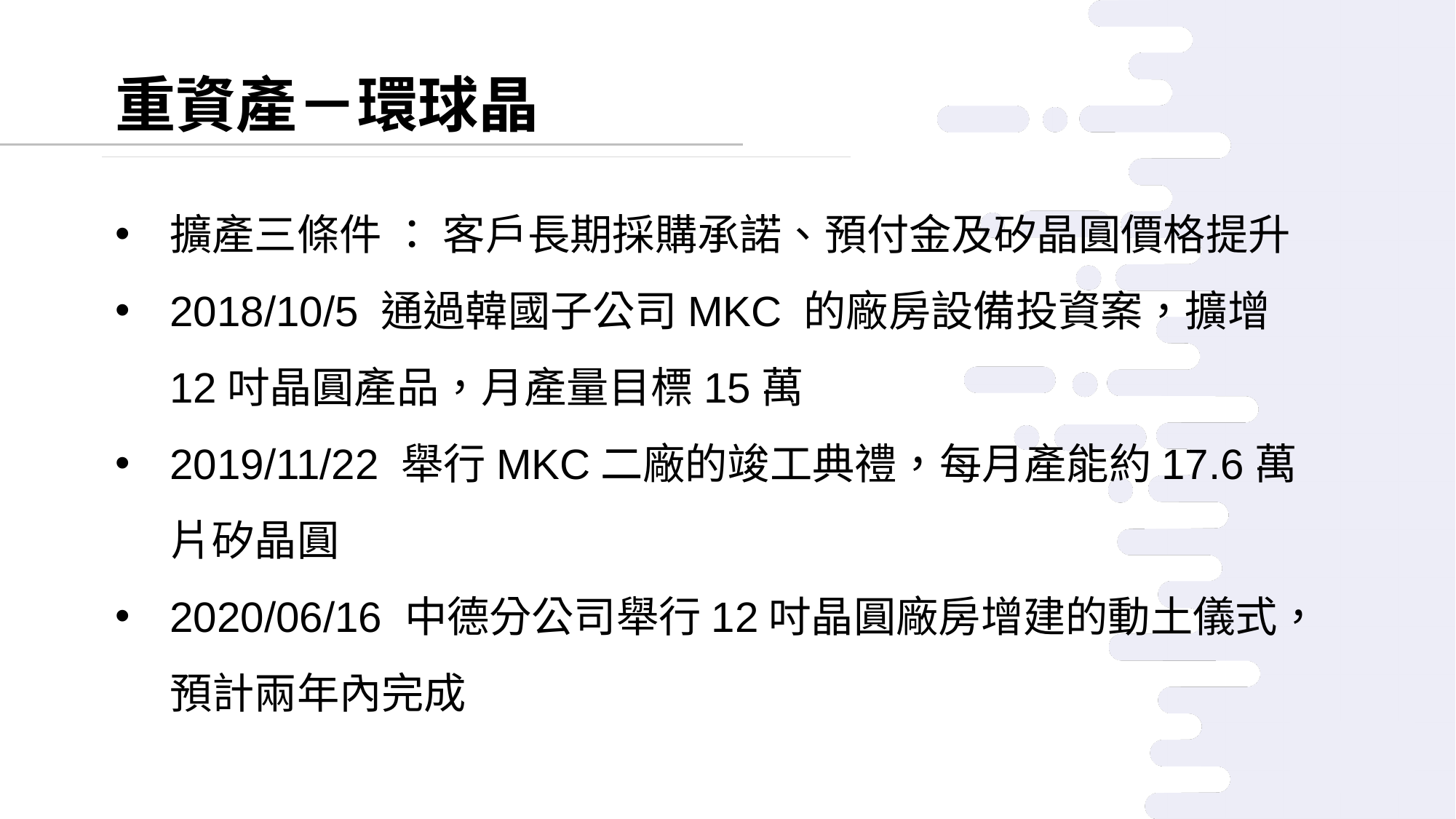

重資產－環球晶
擴產三條件 ： 客戶長期採購承諾、預付金及矽晶圓價格提升
2018/10/5 通過韓國子公司MKC 的廠房設備投資案，擴增12吋晶圓產品，月產量目標15萬
2019/11/22 舉行MKC二廠的竣工典禮，每月產能約17.6萬片矽晶圓
2020/06/16 中德分公司舉行12吋晶圓廠房增建的動土儀式，預計兩年內完成